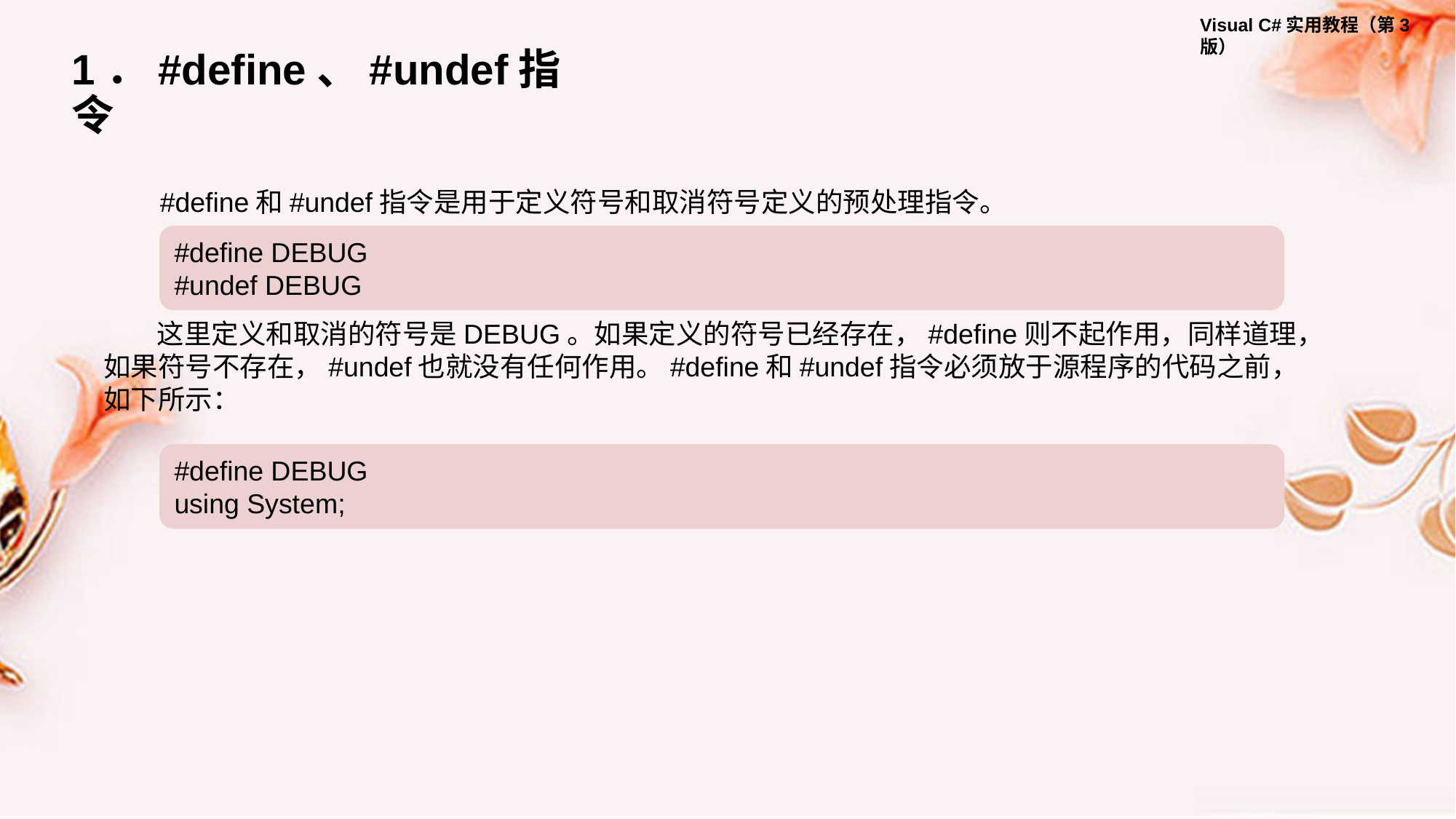

1．#define、#undef指令
#define和#undef指令是用于定义符号和取消符号定义的预处理指令。
#define DEBUG
#undef DEBUG
这里定义和取消的符号是DEBUG。如果定义的符号已经存在，#define则不起作用，同样道理，如果符号不存在，#undef也就没有任何作用。#define和#undef指令必须放于源程序的代码之前，如下所示：
#define DEBUG
using System;